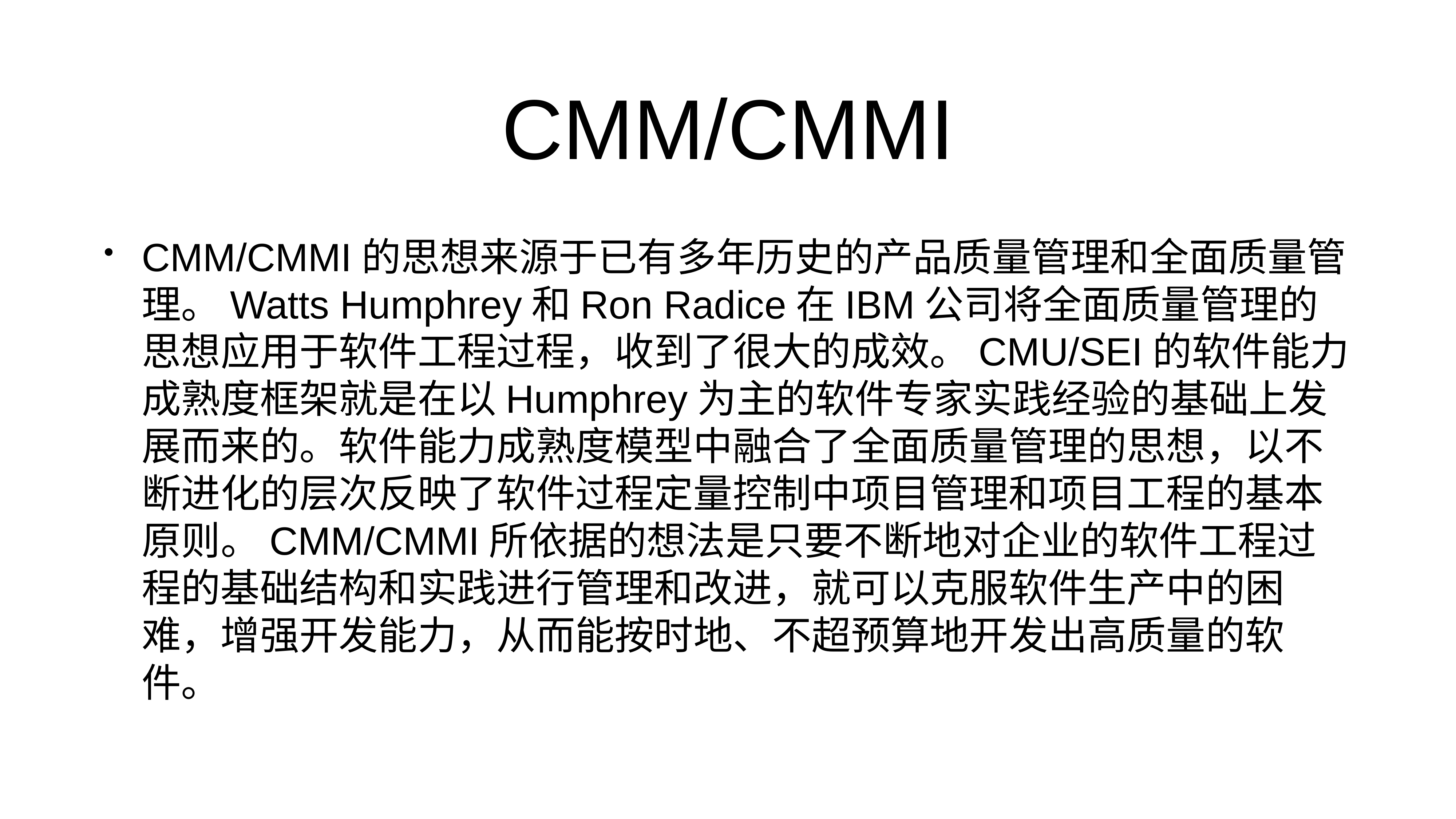

# CMM/CMMI
CMM/CMMI的思想来源于已有多年历史的产品质量管理和全面质量管理。Watts Humphrey和Ron Radice在IBM公司将全面质量管理的思想应用于软件工程过程，收到了很大的成效。CMU/SEI的软件能力成熟度框架就是在以Humphrey为主的软件专家实践经验的基础上发展而来的。软件能力成熟度模型中融合了全面质量管理的思想，以不断进化的层次反映了软件过程定量控制中项目管理和项目工程的基本原则。CMM/CMMI所依据的想法是只要不断地对企业的软件工程过程的基础结构和实践进行管理和改进，就可以克服软件生产中的困难，增强开发能力，从而能按时地、不超预算地开发出高质量的软件。